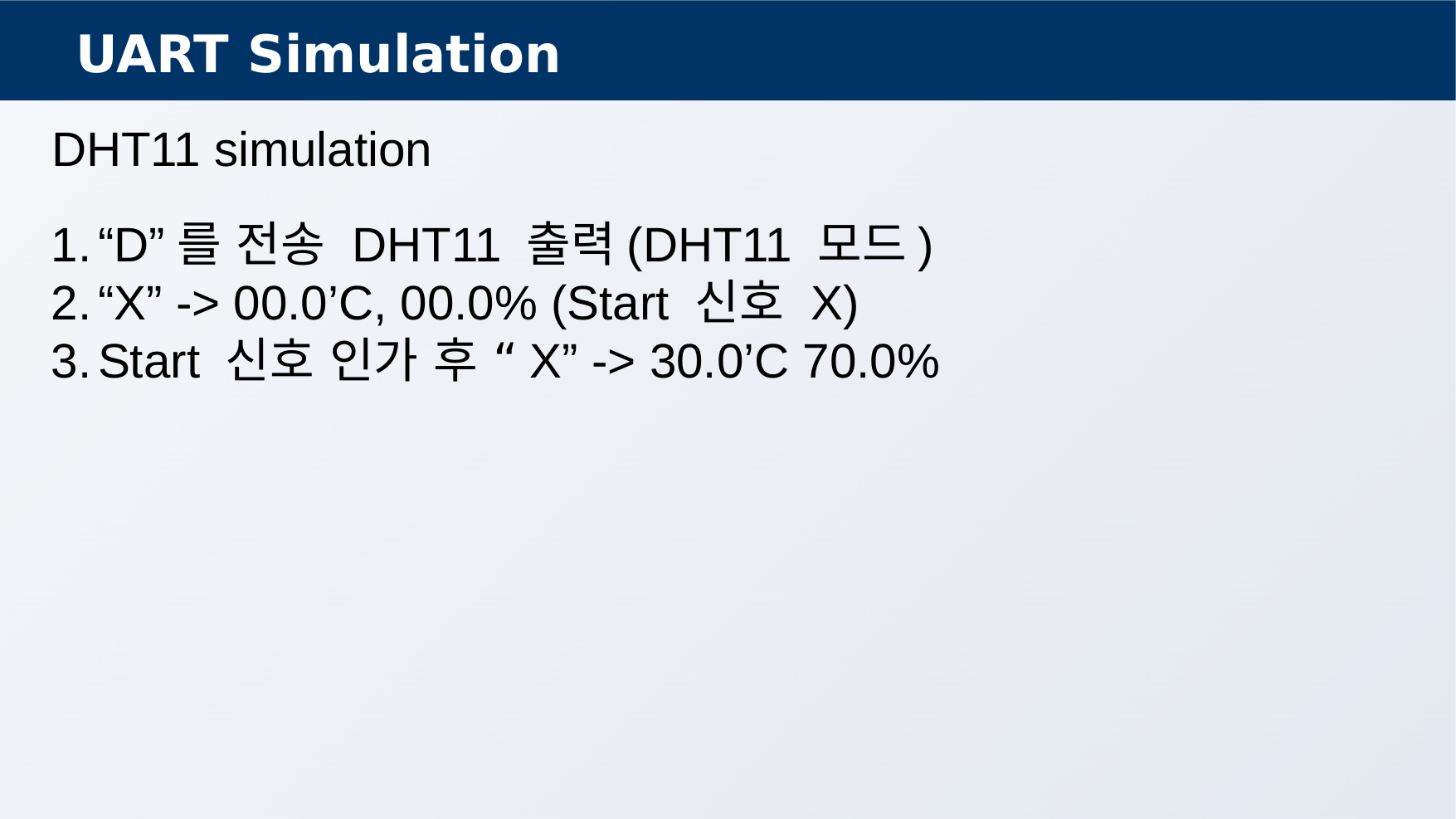

UART Simulation

DHT11 simulation
“D”를 전송 DHT11 출력(DHT11 모드)
“X” -> 00.0’C, 00.0% (Start 신호 X)
Start 신호 인가 후 “X” -> 30.0’C 70.0%